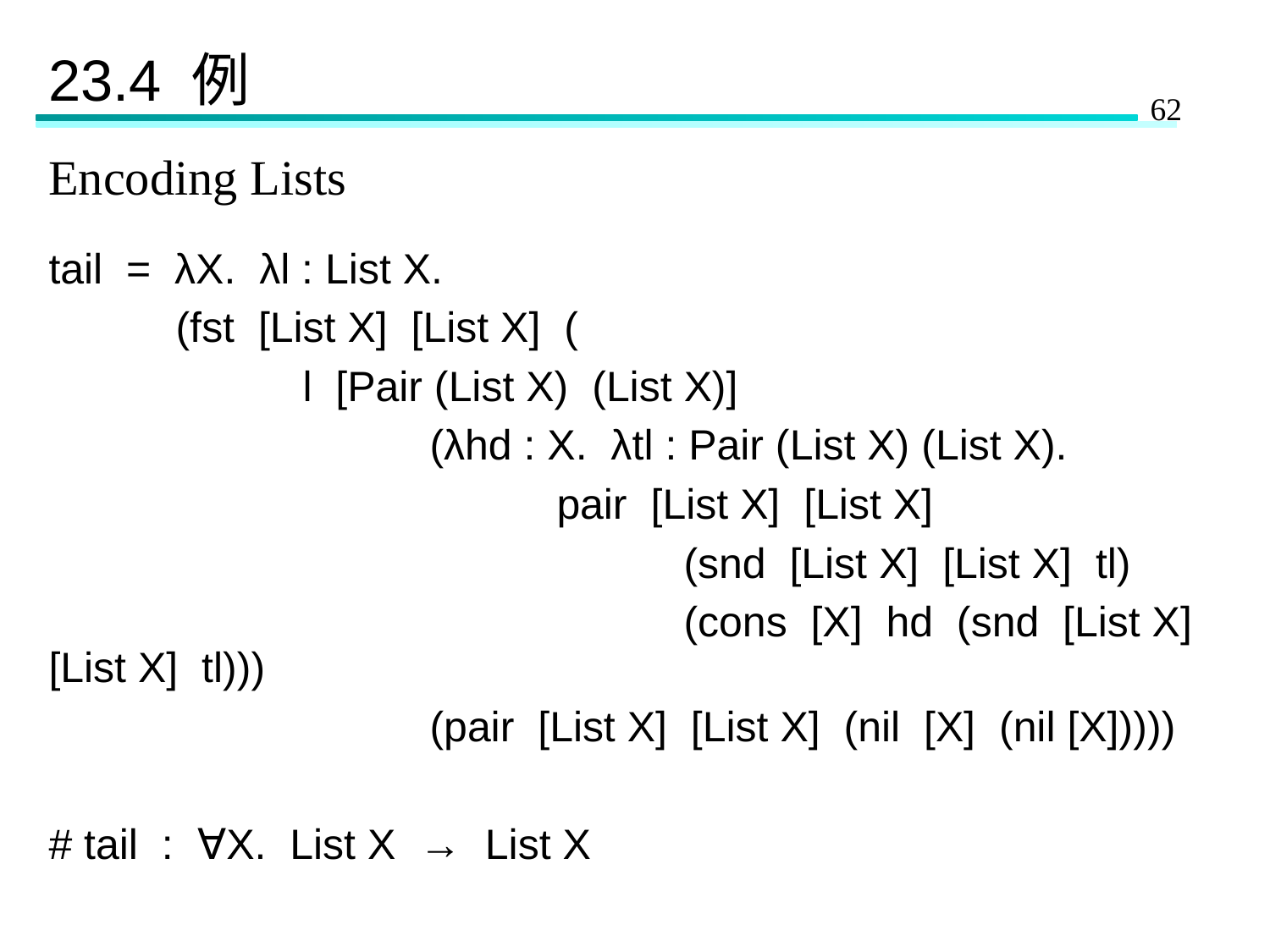

# 23.4 例
Encoding Lists

tail  =  λX.  λl : List X.
	(fst  [List X]  [List X]  (
		l  [Pair (List X)  (List X)]
			(λhd : X.  λtl : Pair (List X) (List X).
				pair  [List X]  [List X]
					(snd  [List X]  [List X]  tl)
					(cons  [X]  hd  (snd  [List X]  [List X]  tl)))
			(pair  [List X]  [List X]  (nil  [X]  (nil [X]))))

# tail  :  ∀X.  List X  →  List X